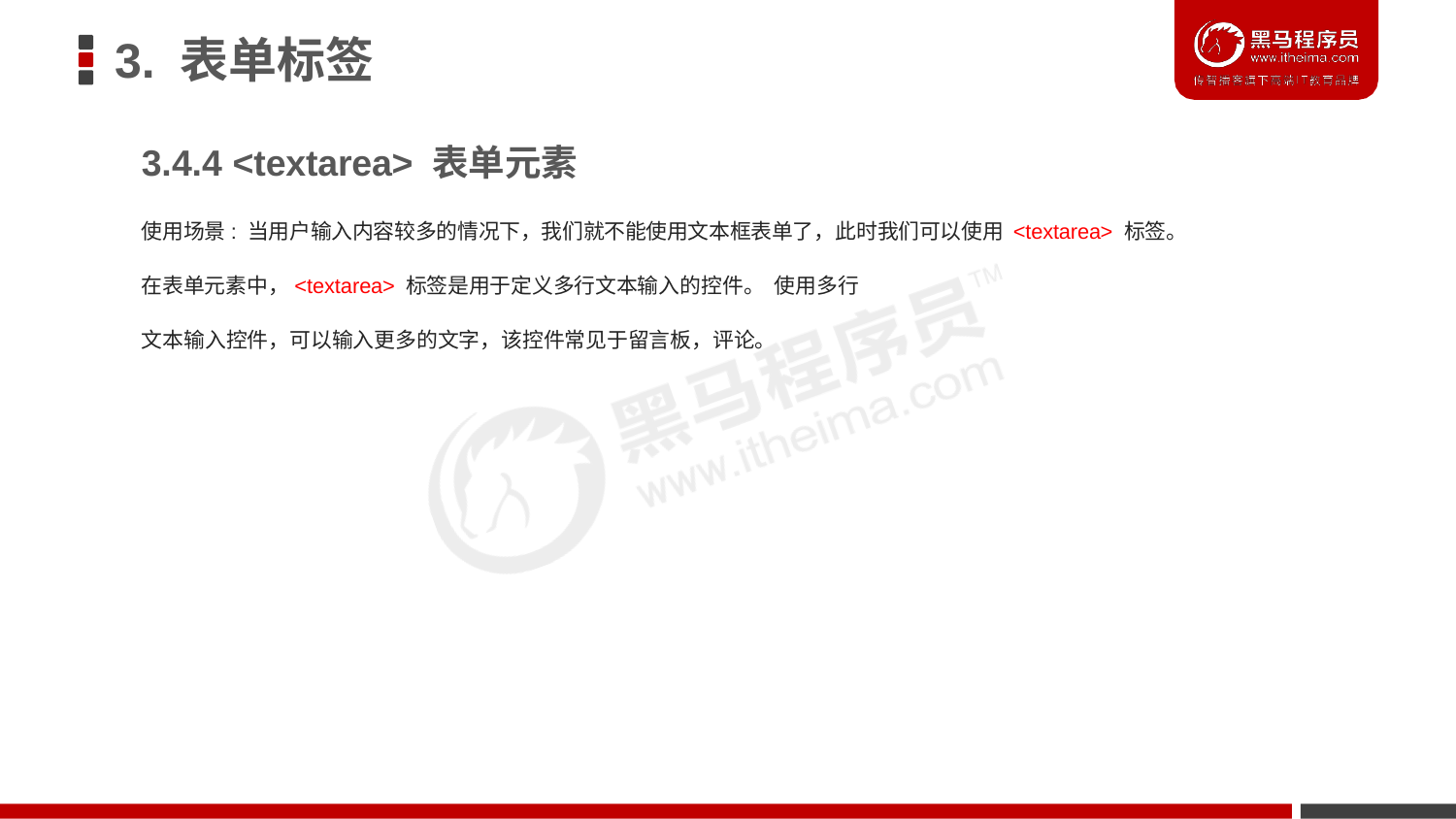

# 3. 表单标签
3.4.4 <textarea> 表单元素

使用场景: 当用户输入内容较多的情况下，我们就不能使用文本框表单了，此时我们可以使用 <textarea> 标签。
在表单元素中，<textarea> 标签是用于定义多行文本输入的控件。  使用多行文本输入控件，可以输入更多的文字，该控件常见于留言板，评论。